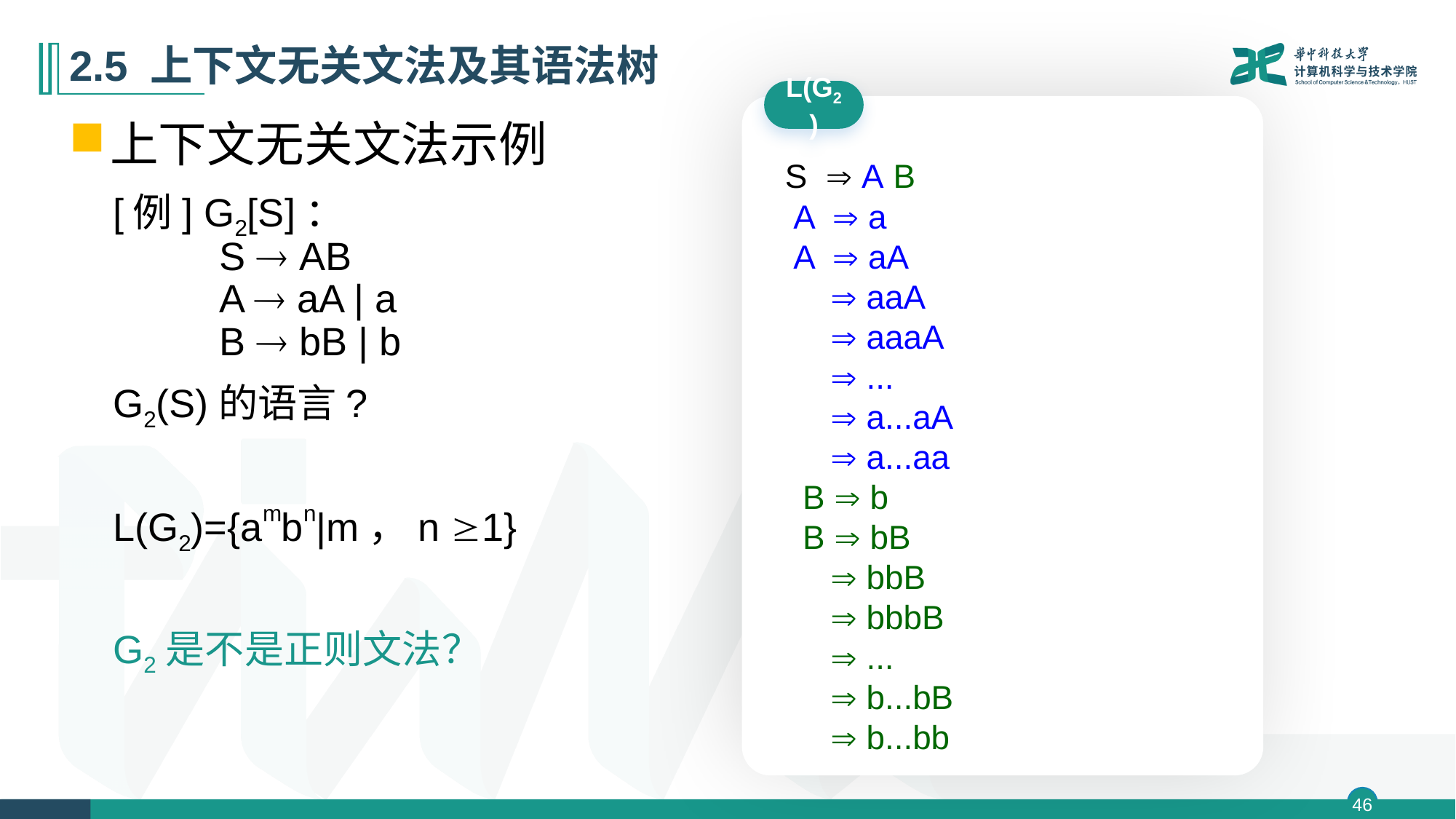

# 2.5 上下文无关文法及其语法树
L(G2)

上下文无关文法示例
    [例] G2[S]：
    	S → AB
		A → aA | a
		B → bB | b
    G2(S)的语言?

    L(G2)={ambn|m，n ≥1}

    G2是不是正则文法？

 S  ⇒ A B
  A  ⇒ a
  A  ⇒ aA
      ⇒ aaA
      ⇒ aaaA
      ⇒ ...
      ⇒ a...aA
      ⇒ a...aa
   B ⇒ b
   B ⇒ bB
      ⇒ bbB
      ⇒ bbbB
      ⇒ ...
      ⇒ b...bB
      ⇒ b...bb